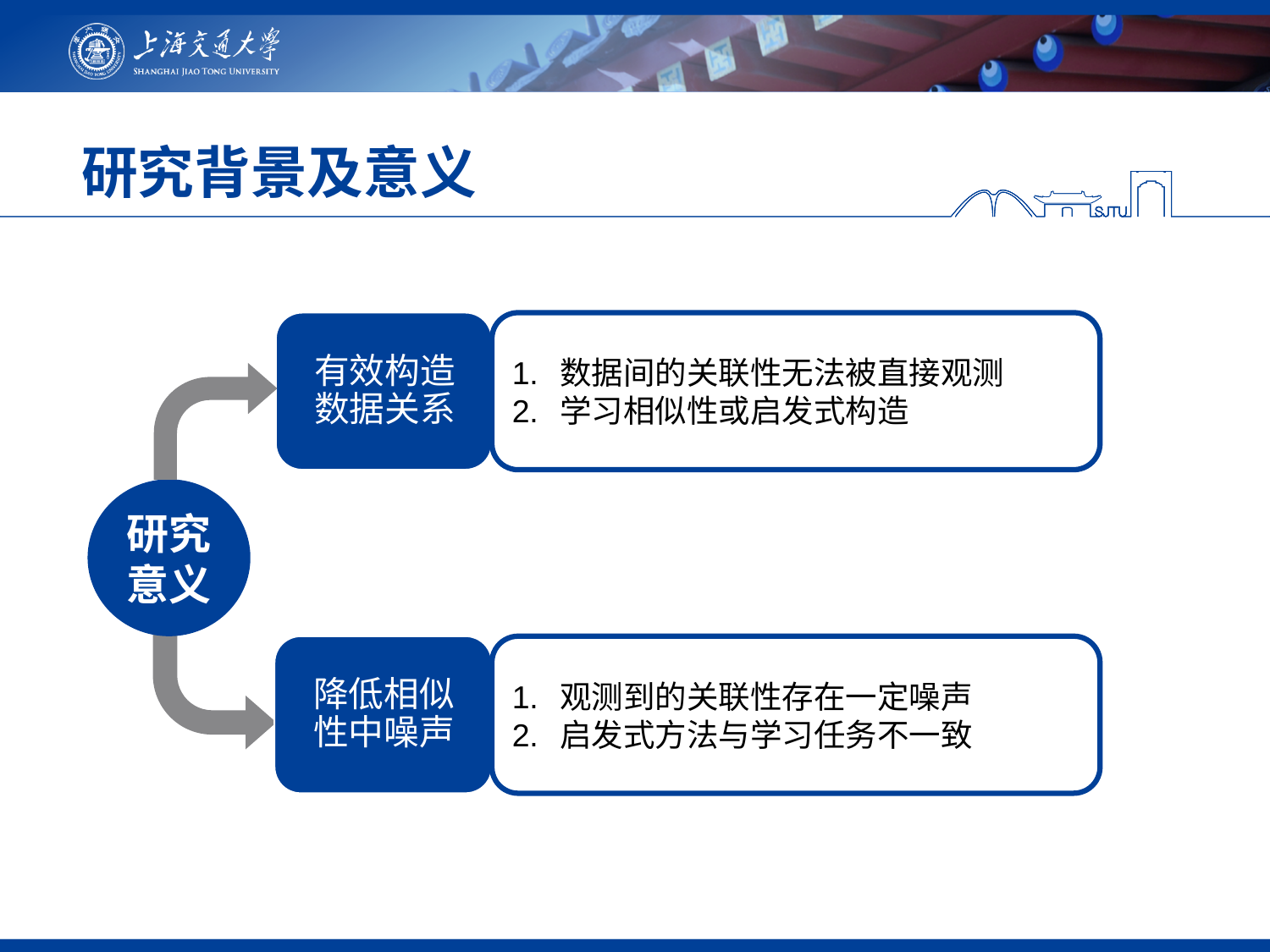

# 研究背景及意义

有效构造数据关系
数据间的关联性无法被直接观测
学习相似性或启发式构造

研究意义

降低相似性中噪声
观测到的关联性存在一定噪声
启发式方法与学习任务不一致